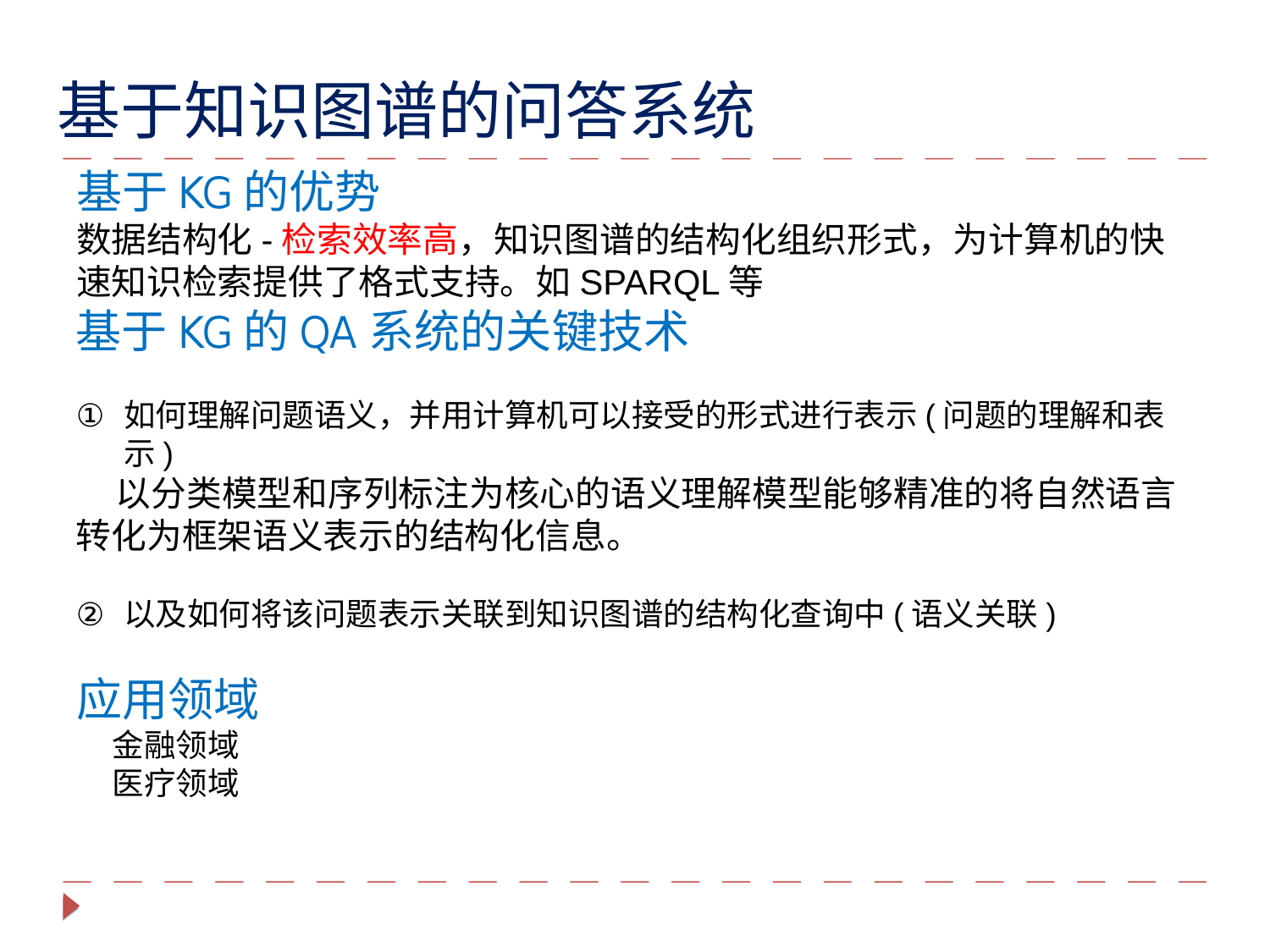

基于知识图谱的问答系统

基于KG的优势
数据结构化-检索效率高，知识图谱的结构化组织形式，为计算机的快速知识检索提供了格式支持。如SPARQL等
基于KG的QA系统的关键技术

如何理解问题语义，并用计算机可以接受的形式进行表示(问题的理解和表示)
    以分类模型和序列标注为核心的语义理解模型能够精准的将自然语言转化为框架语义表示的结构化信息。

以及如何将该问题表示关联到知识图谱的结构化查询中(语义关联)

应用领域
    金融领域
    医疗领域